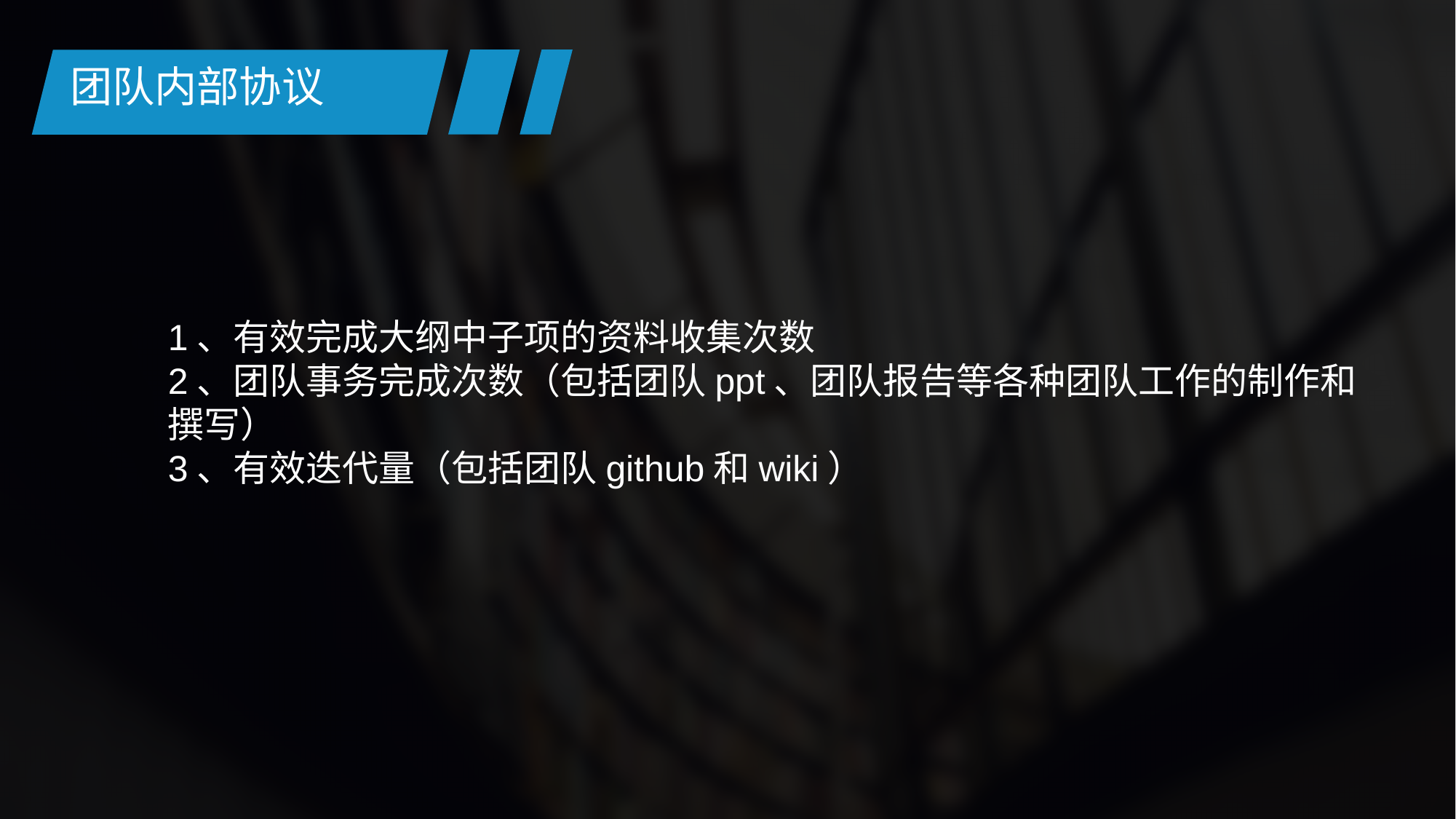

团队内部协议
1、有效完成大纲中子项的资料收集次数
2、团队事务完成次数（包括团队ppt、团队报告等各种团队工作的制作和撰写）
3、有效迭代量（包括团队github和wiki）